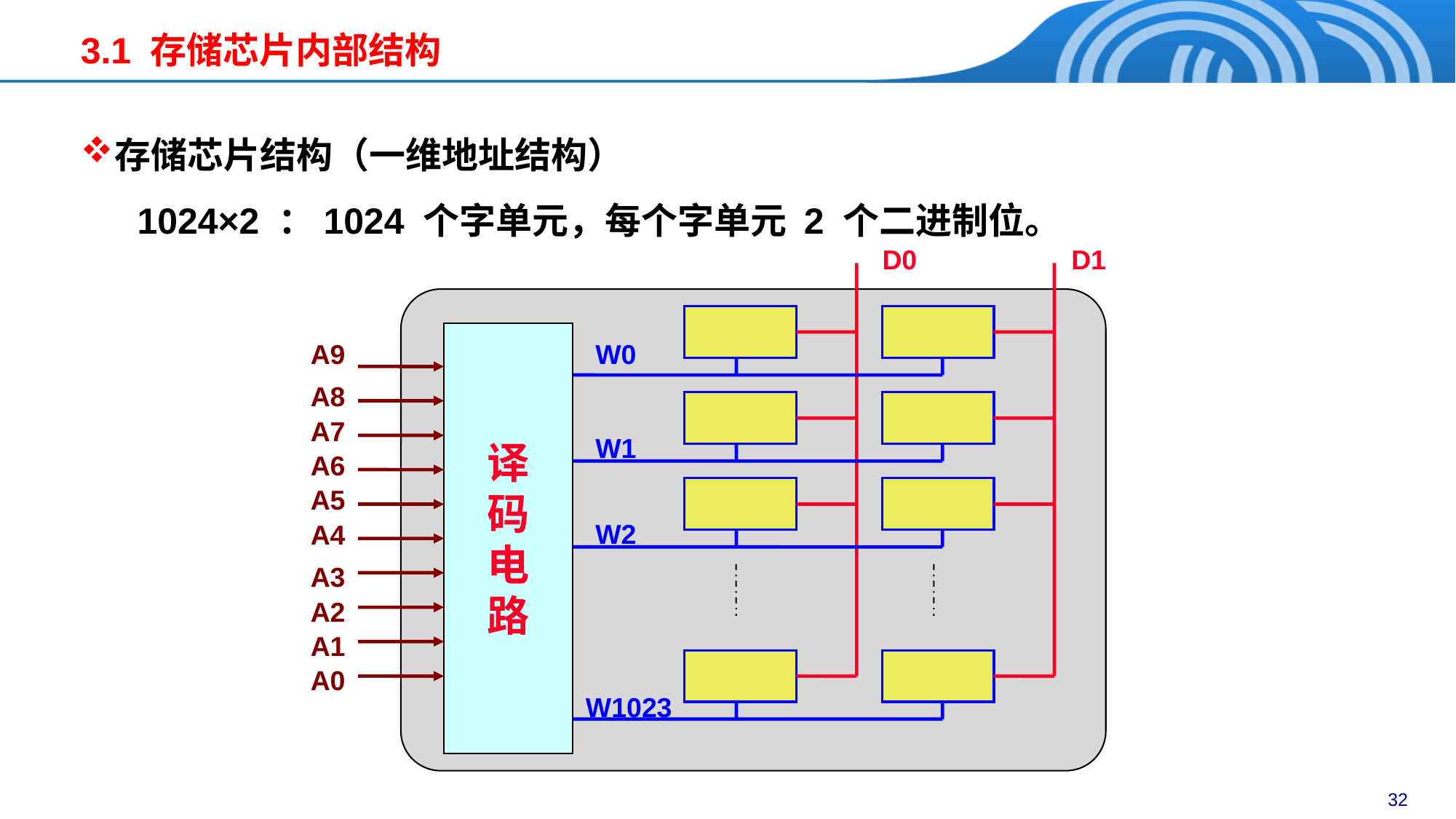

3.1 存储芯片内部结构
存储芯片结构（一维地址结构）
1024×2 ：1024 个字单元，每个字单元 2 个二进制位。
D0

D1

译
码
电
路
A9
A8
A7
A6
A5
A4
A3
A2
A1
A0
W0

W1

W2

W1023